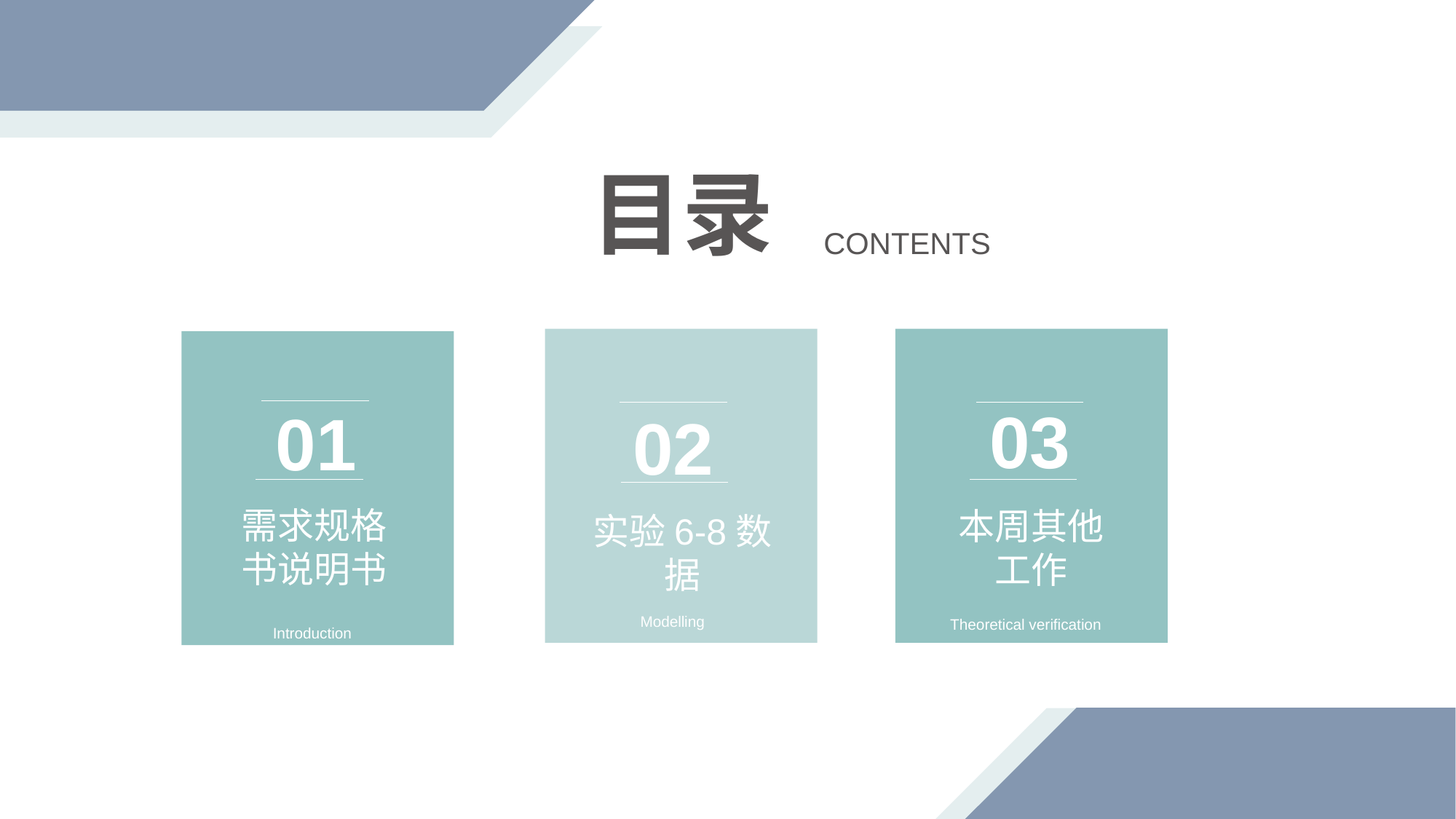

目录
 CONTENTS

02
实验6-8数据
Modelling

03
本周其他
工作
Theoretical verification

01
需求规格书说明书
Introduction